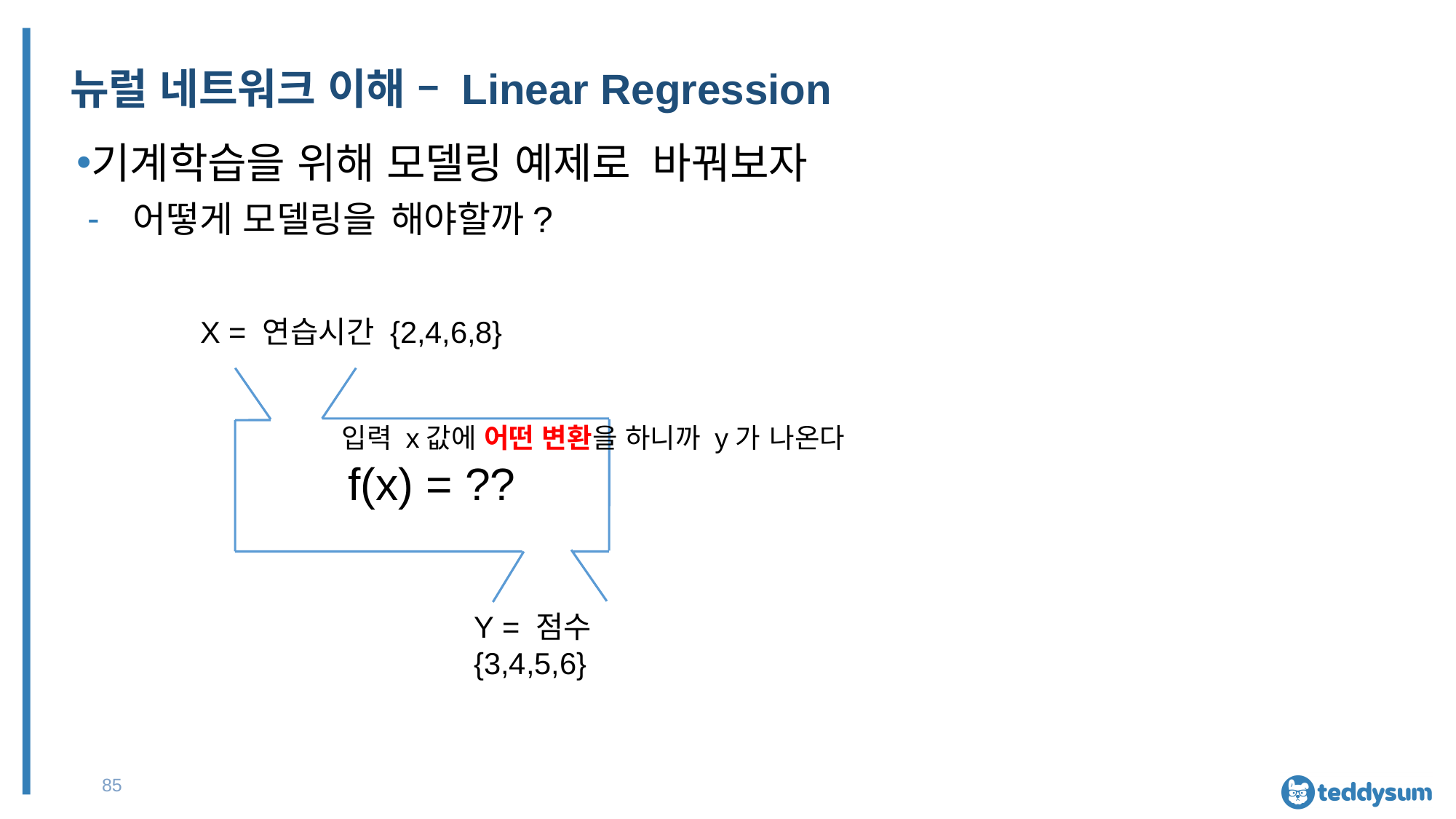

# 뉴럴 네트워크 이해 – Linear Regression
기계학습을 위해 모델링 예제로 바꿔보자
어떻게 모델링을 해야할까?

X = 연습시간 {2,4,6,8}

입력 x값에 어떤 변환을 하니까 y가 나온다

f(x) = ??

Y = 점수 {3,4,5,6}
85